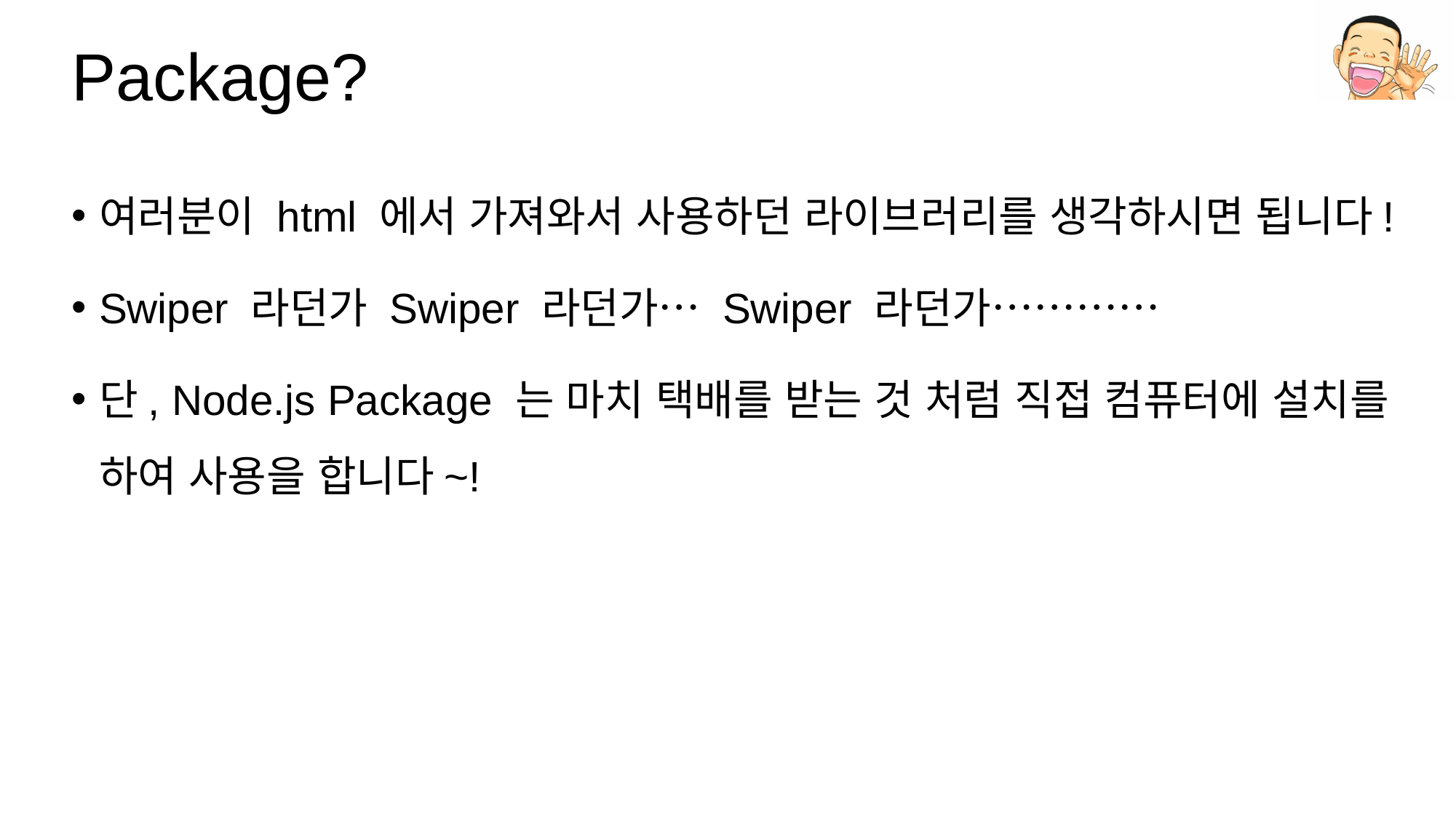

# Package?
여러분이 html 에서 가져와서 사용하던 라이브러리를 생각하시면 됩니다!
Swiper 라던가 Swiper 라던가… Swiper 라던가…………
단, Node.js Package 는 마치 택배를 받는 것 처럼 직접 컴퓨터에 설치를 하여 사용을 합니다~!